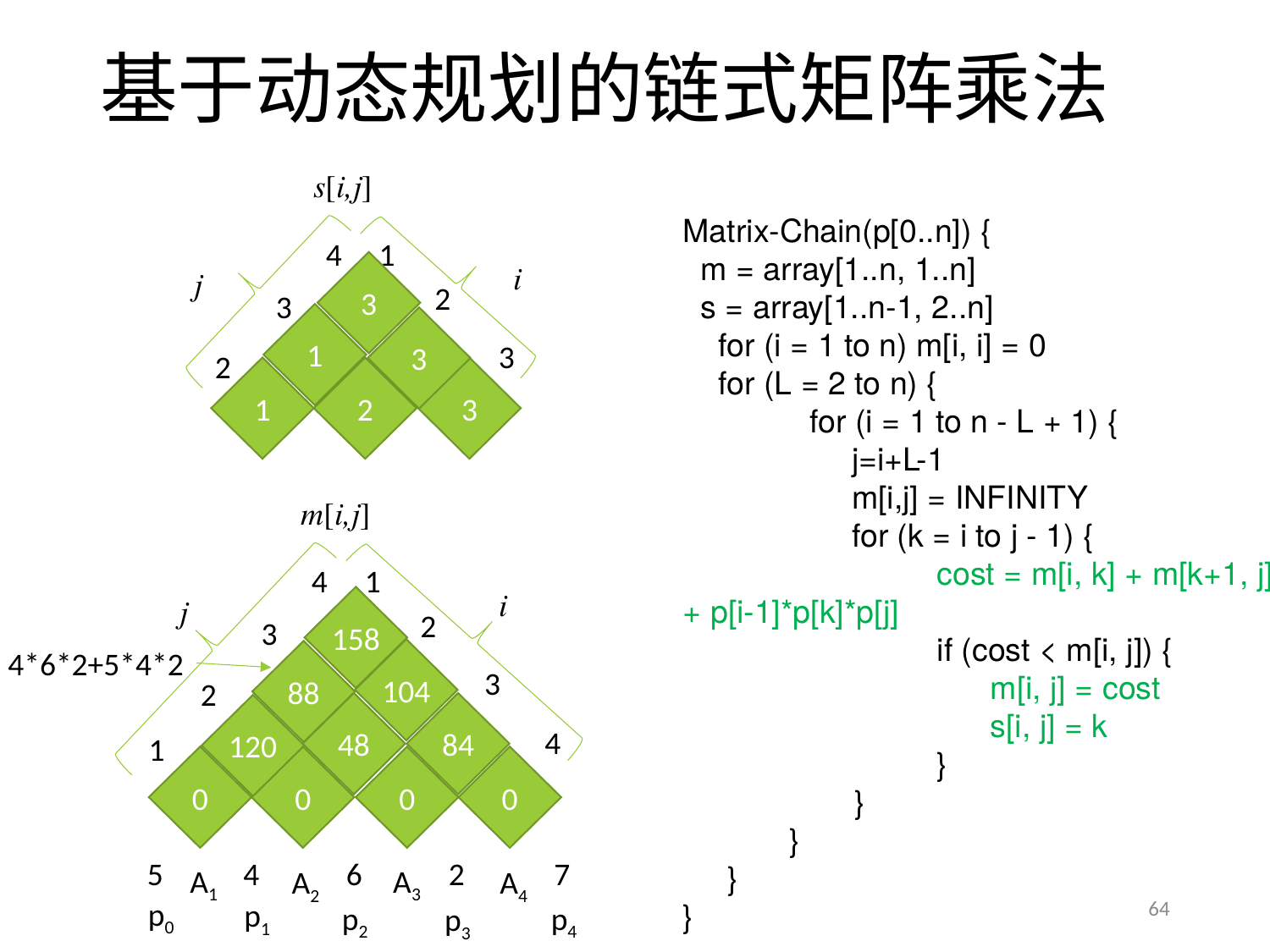

# 基于动态规划的链式矩阵乘法
s[i,j]

Matrix-Chain(p[0..n]) {
  m = array[1..n, 1..n]
  s = array[1..n-1, 2..n]
    for (i = 1 to n) m[i, i] = 0
    for (L = 2 to n) {
	for (i = 1 to n - L + 1) {
                   j=i+L-1
                   m[i,j] = INFINITY
                   for (k = i to j - 1) {
		cost = m[i, k] + m[k+1, j] + p[i-1]*p[k]*p[j]
                	if (cost < m[i, j]) {
                    	      m[i, j] = cost
		      s[i, j] = k
		}
	     }
            }
     }
}
4
1
i
3
j
2
3
1
3
3
2
2
3
1
m[i,j]

4
1
i
j
158
2
3
4*6*2+5*4*2
104
88
3
2
48
84
120
4
1
0
0
0
0
5
4
6
2
7
A3
A1
A2
A4
64
p0
p1
p4
p2
p3